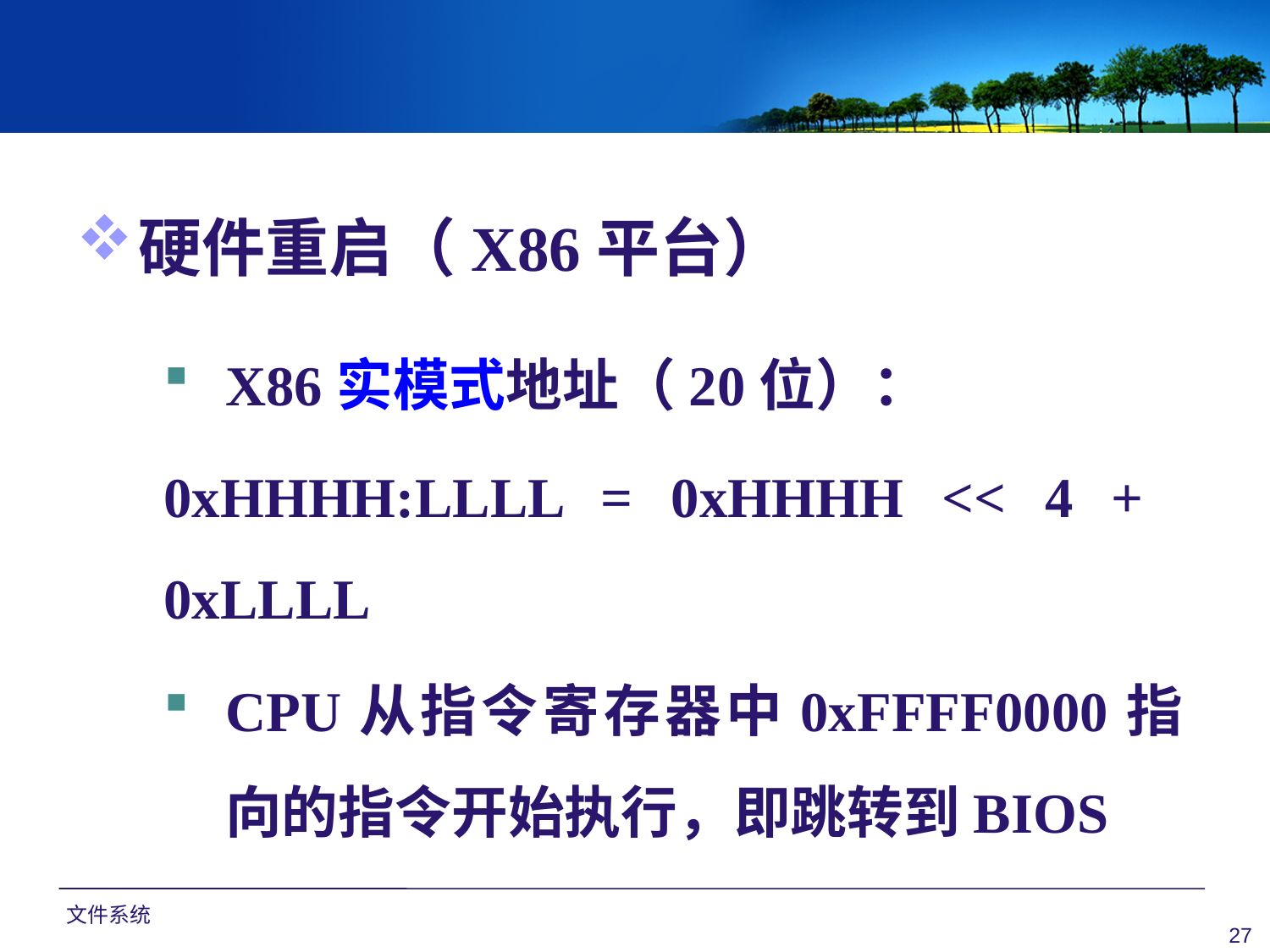

硬件重启（X86平台）
X86实模式地址（20位）：
0xHHHH:LLLL = 0xHHHH << 4 +  0xLLLL
CPU从指令寄存器中0xFFFF0000指向的指令开始执行，即跳转到BIOS
文件系统
27